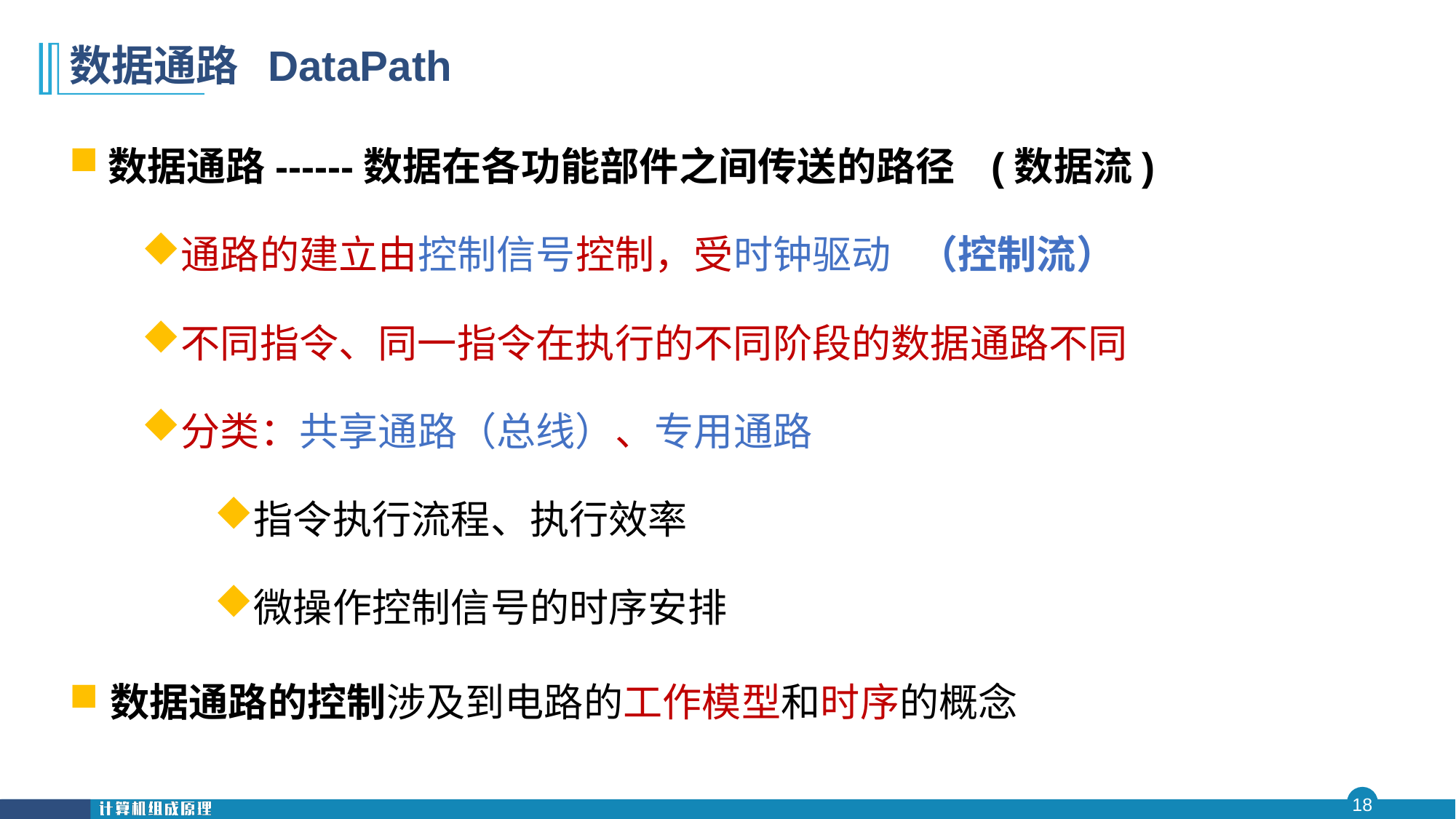

# 数据通路  DataPath
数据通路------数据在各功能部件之间传送的路径   (数据流)
通路的建立由控制信号控制，受时钟驱动   （控制流）
不同指令、同一指令在执行的不同阶段的数据通路不同
分类：共享通路（总线）、专用通路
指令执行流程、执行效率
微操作控制信号的时序安排
数据通路的控制涉及到电路的工作模型和时序的概念